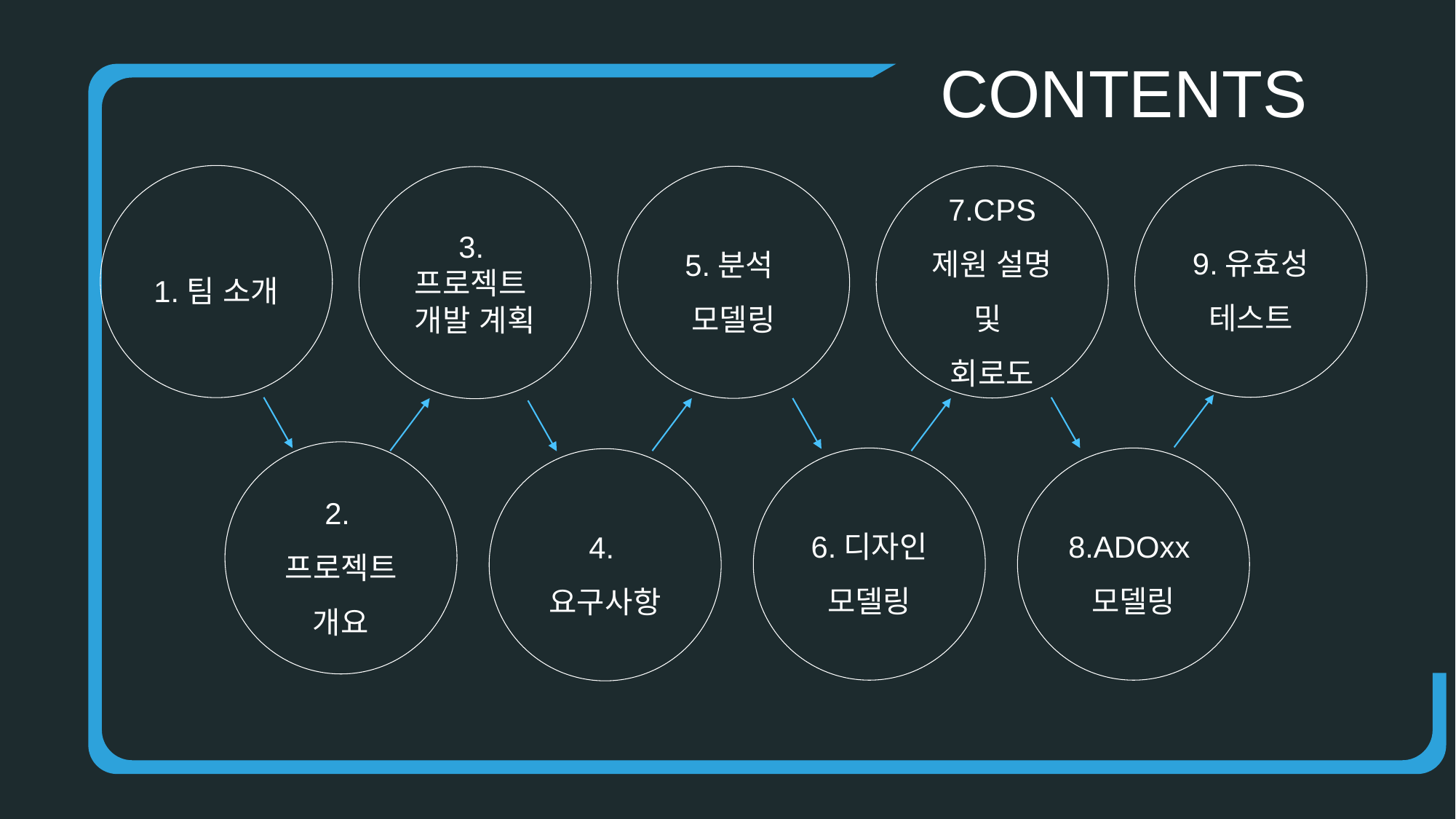

CONTENTS

9.유효성 테스트
1.팀 소개
7.CPS 제원 설명 및
회로도
5.분석
모델링
3.프로젝트
개발 계획
2.프로젝트 개요
6.디자인
모델링
8.ADOxx
모델링
4.요구사항